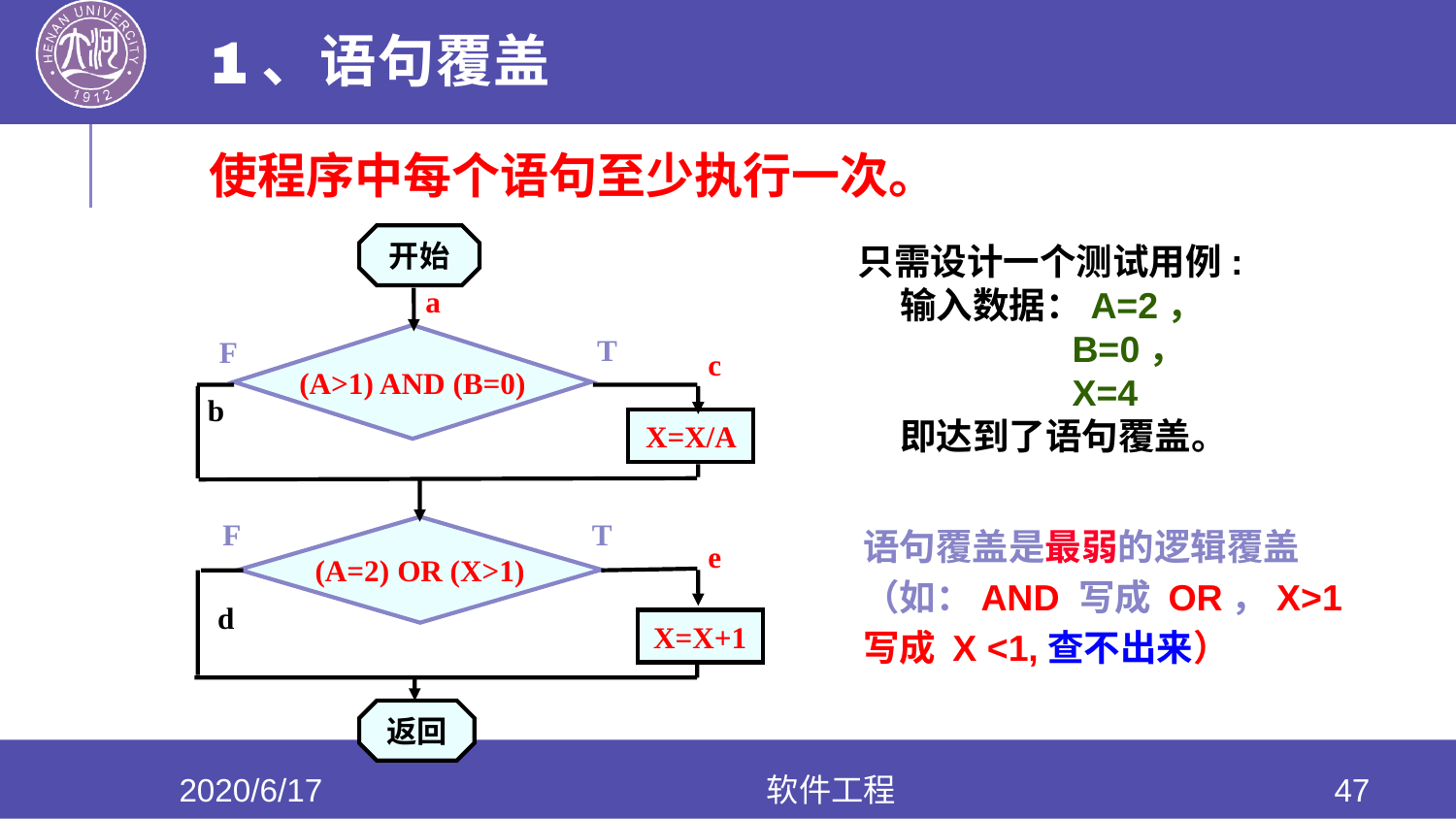

# 1、语句覆盖
使程序中每个语句至少执行一次。
开始
a

(A>1) AND (B=0)
T
F
c

b
X=X/A

F
T
(A=2) OR (X>1)
e

d
X=X+1

返回
只需设计一个测试用例:
    输入数据：A=2，
                     B=0，
                     X=4
    即达到了语句覆盖。
语句覆盖是最弱的逻辑覆盖
（如：AND 写成 OR，X>1
写成 X <1,查不出来）
2020/6/17
软件工程
47